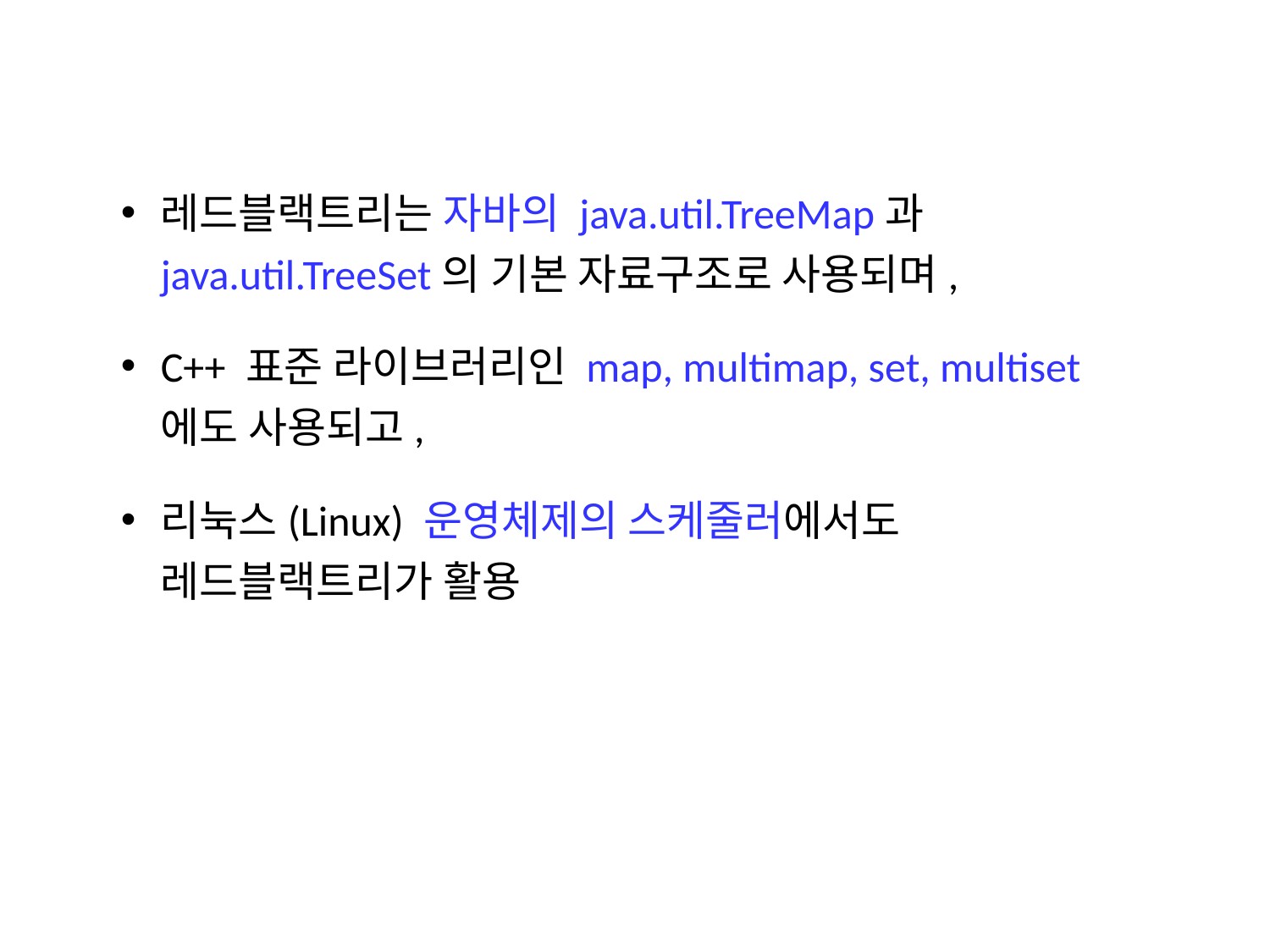

레드블랙트리는 자바의 java.util.TreeMap과 java.util.TreeSet의 기본 자료구조로 사용되며,
C++ 표준 라이브러리인 map, multimap, set, multiset에도 사용되고,
리눅스(Linux) 운영체제의 스케줄러에서도 레드블랙트리가 활용